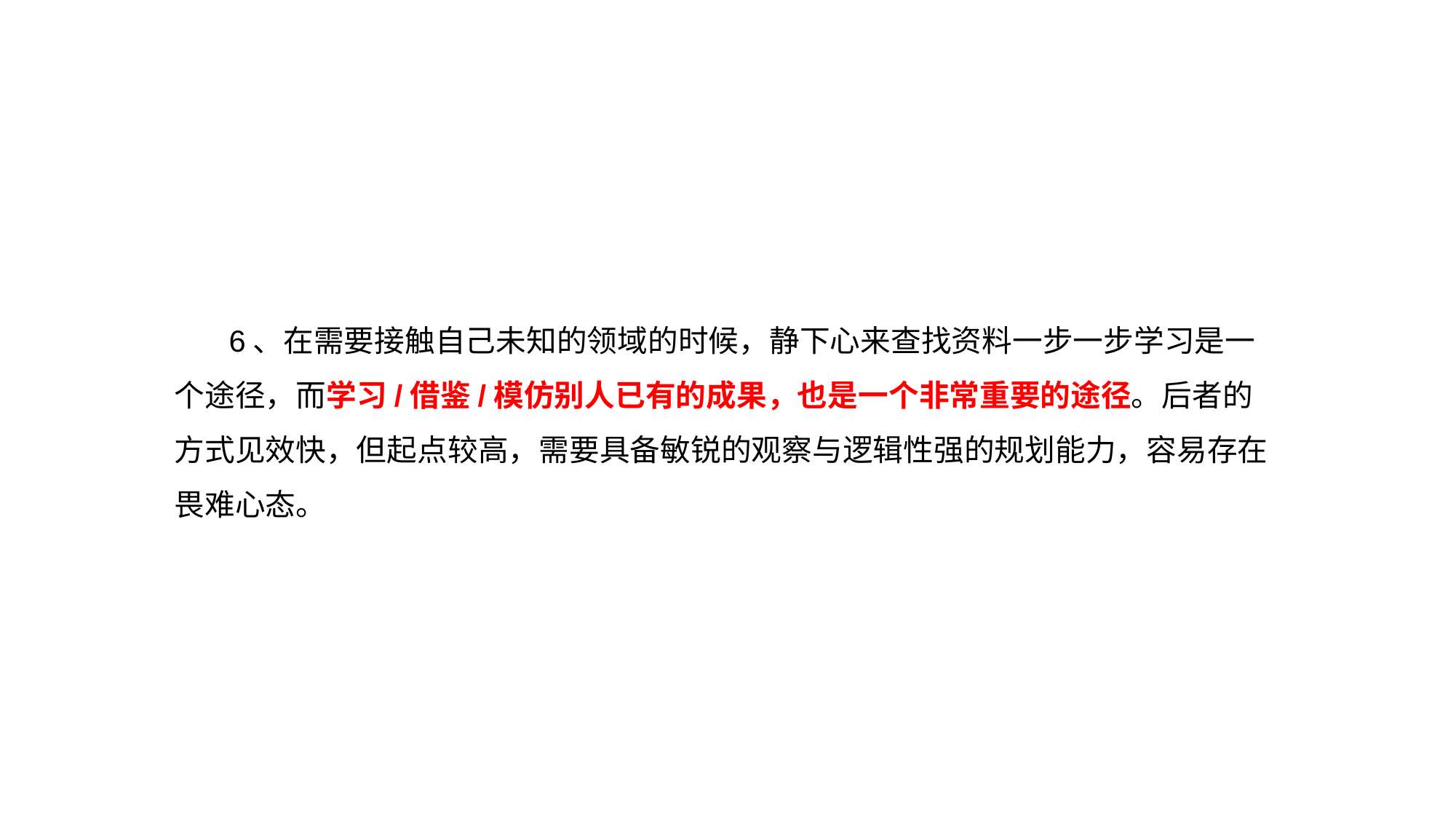

6、在需要接触自己未知的领域的时候，静下心来查找资料一步一步学习是一个途径，而学习/借鉴/模仿别人已有的成果，也是一个非常重要的途径。后者的方式见效快，但起点较高，需要具备敏锐的观察与逻辑性强的规划能力，容易存在畏难心态。